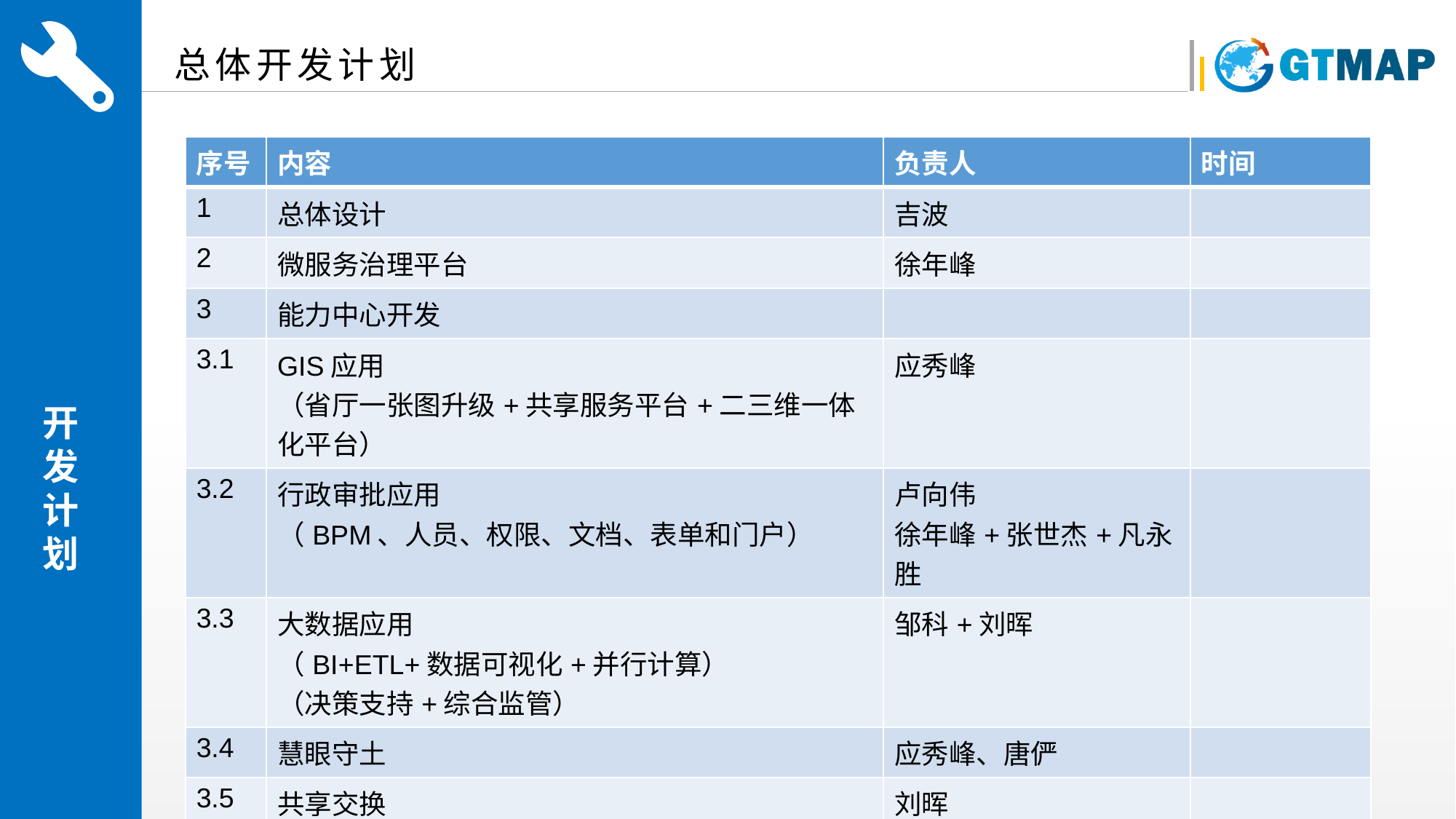

总体开发计划
| 序号 | 内容 | 负责人 | 时间 |
| --- | --- | --- | --- |
| 1 | 总体设计 | 吉波 |  |
| 2 | 微服务治理平台 | 徐年峰 |  |
| 3 | 能力中心开发 |  |  |
| 3.1 | GIS应用 （省厅一张图升级+共享服务平台+二三维一体化平台） | 应秀峰 |  |
| 3.2 | 行政审批应用 （BPM、人员、权限、文档、表单和门户） | 卢向伟 徐年峰+张世杰+凡永胜 |  |
| 3.3 | 大数据应用 （BI+ETL+数据可视化+并行计算） （决策支持+综合监管） | 邹科+刘晖 |  |
| 3.4 | 慧眼守土 | 应秀峰、唐俨 |  |
| 3.5 | 共享交换 | 刘晖 |  |
|  |  |  |  |